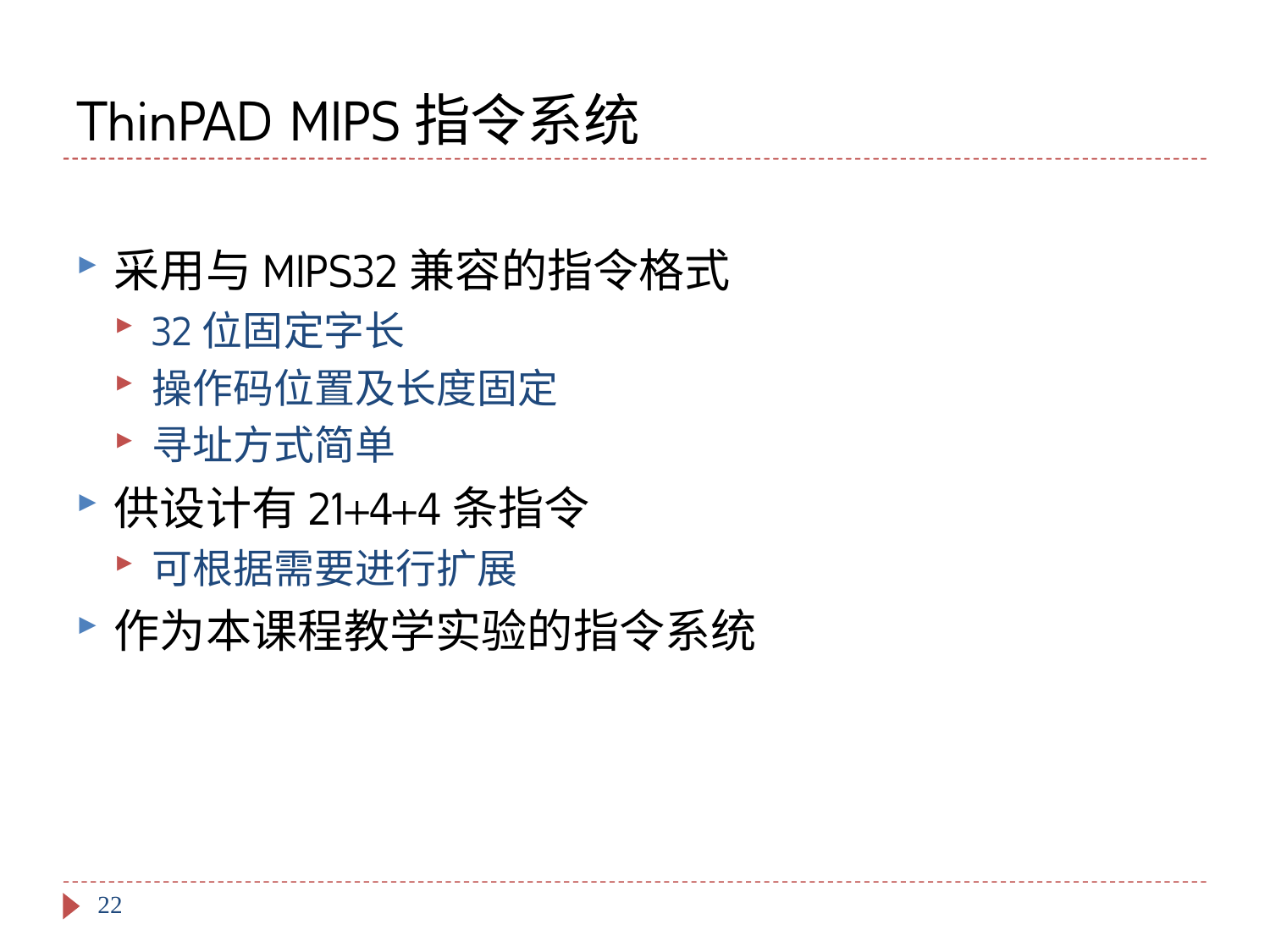

# ThinPAD MIPS指令系统

采用与MIPS32兼容的指令格式
32位固定字长
操作码位置及长度固定
寻址方式简单
供设计有21+4+4条指令
可根据需要进行扩展
作为本课程教学实验的指令系统
22